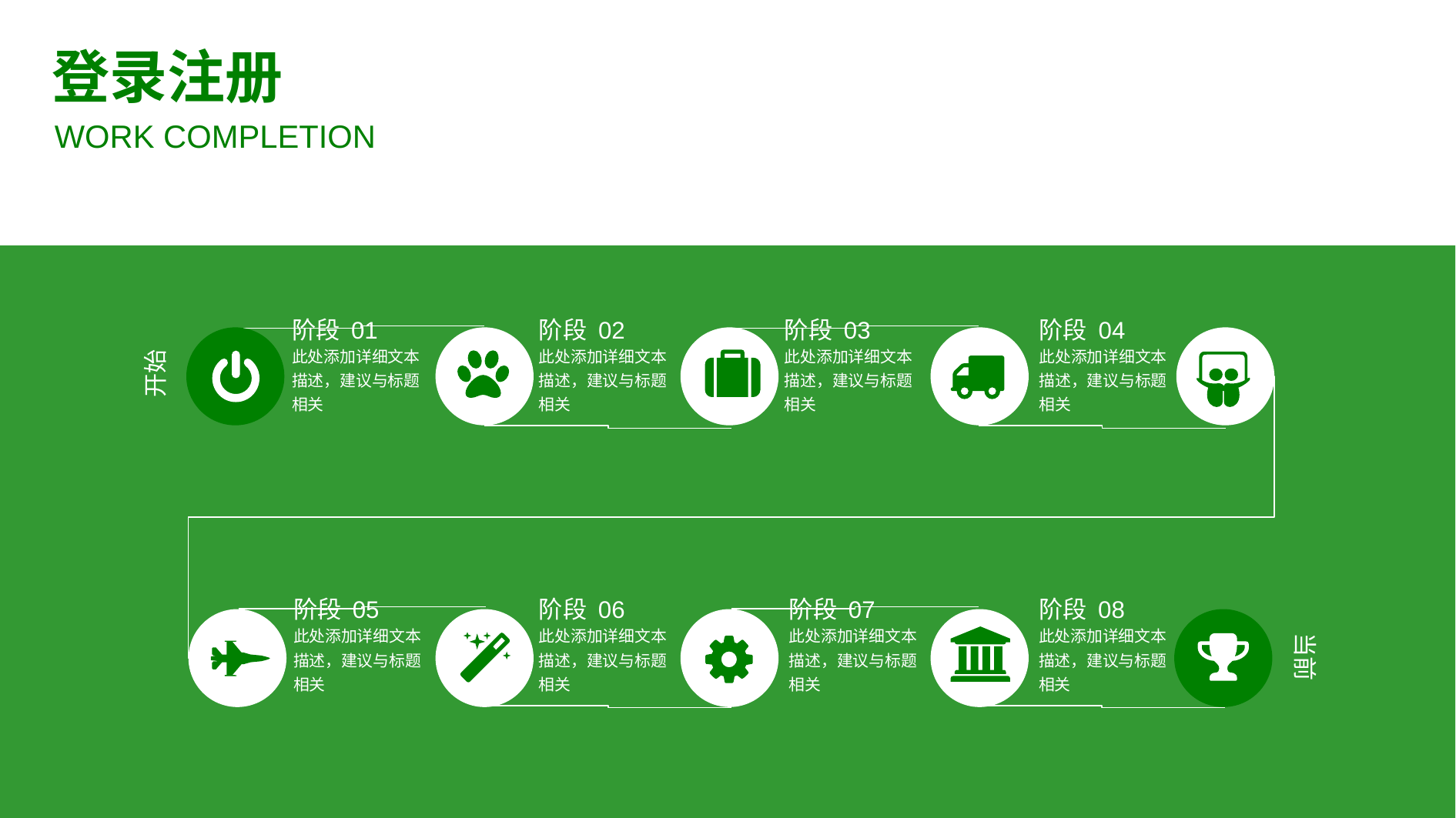

登录注册
WORK COMPLETION

阶段 01
此处添加详细文本描述，建议与标题相关
阶段 02
此处添加详细文本描述，建议与标题相关
阶段 03
此处添加详细文本描述，建议与标题相关
阶段 04
此处添加详细文本描述，建议与标题相关

开始
阶段 05
此处添加详细文本描述，建议与标题相关
阶段 06
此处添加详细文本描述，建议与标题相关
阶段 07
此处添加详细文本描述，建议与标题相关
阶段 08
此处添加详细文本描述，建议与标题相关

当前